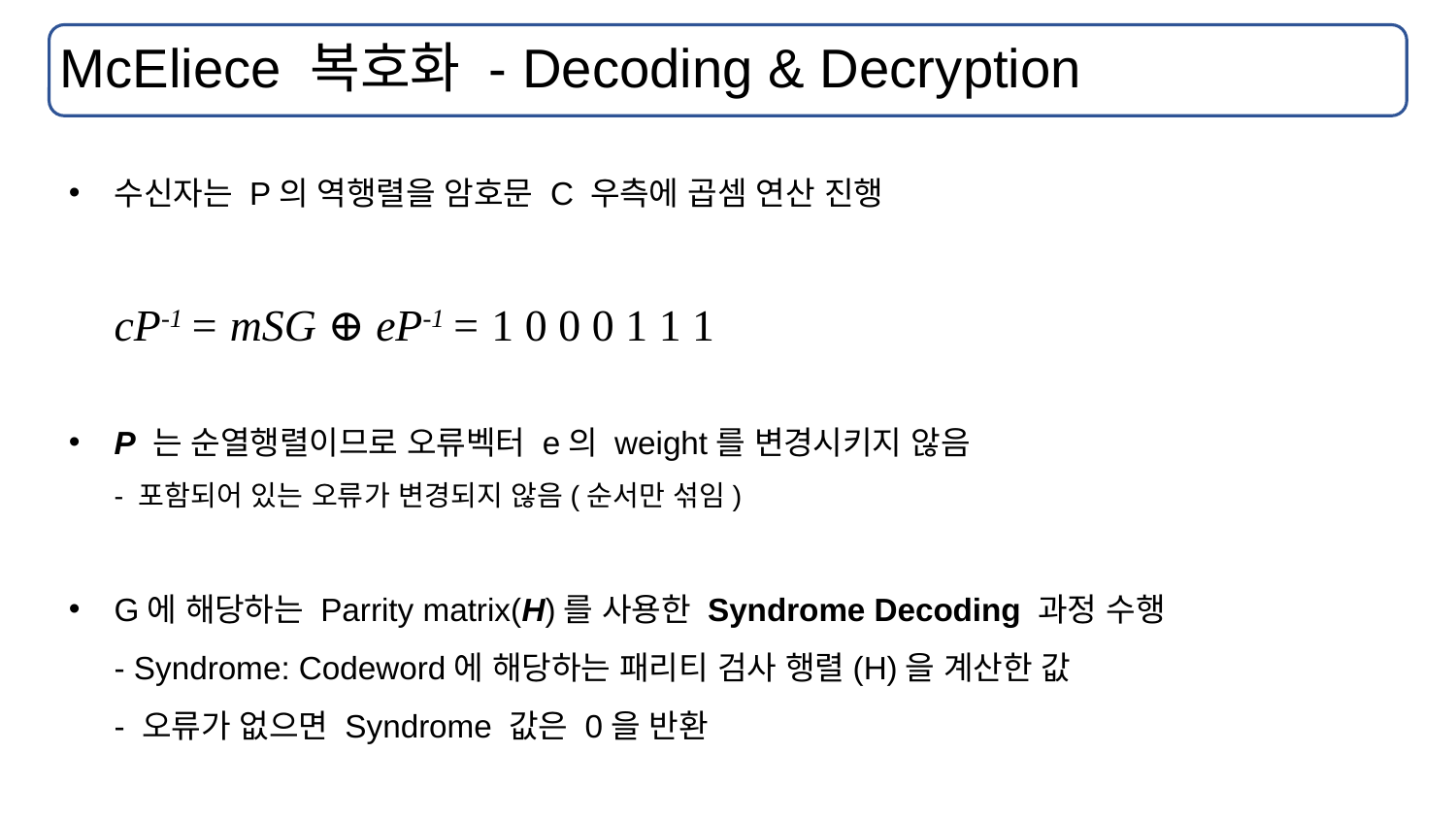

# McEliece 복호화 - Decoding & Decryption
수신자는 P의 역행렬을 암호문 C 우측에 곱셈 연산 진행
cP-1 = mSG ⊕ eP-1 = 1 0 0 0 1 1 1
P 는 순열행렬이므로 오류벡터 e의 weight를 변경시키지 않음
- 포함되어 있는 오류가 변경되지 않음(순서만 섞임)
G에 해당하는 Parrity matrix(H)를 사용한 Syndrome Decoding 과정 수행
- Syndrome: Codeword에 해당하는 패리티 검사 행렬(H)을 계산한 값
- 오류가 없으면 Syndrome 값은 0을 반환